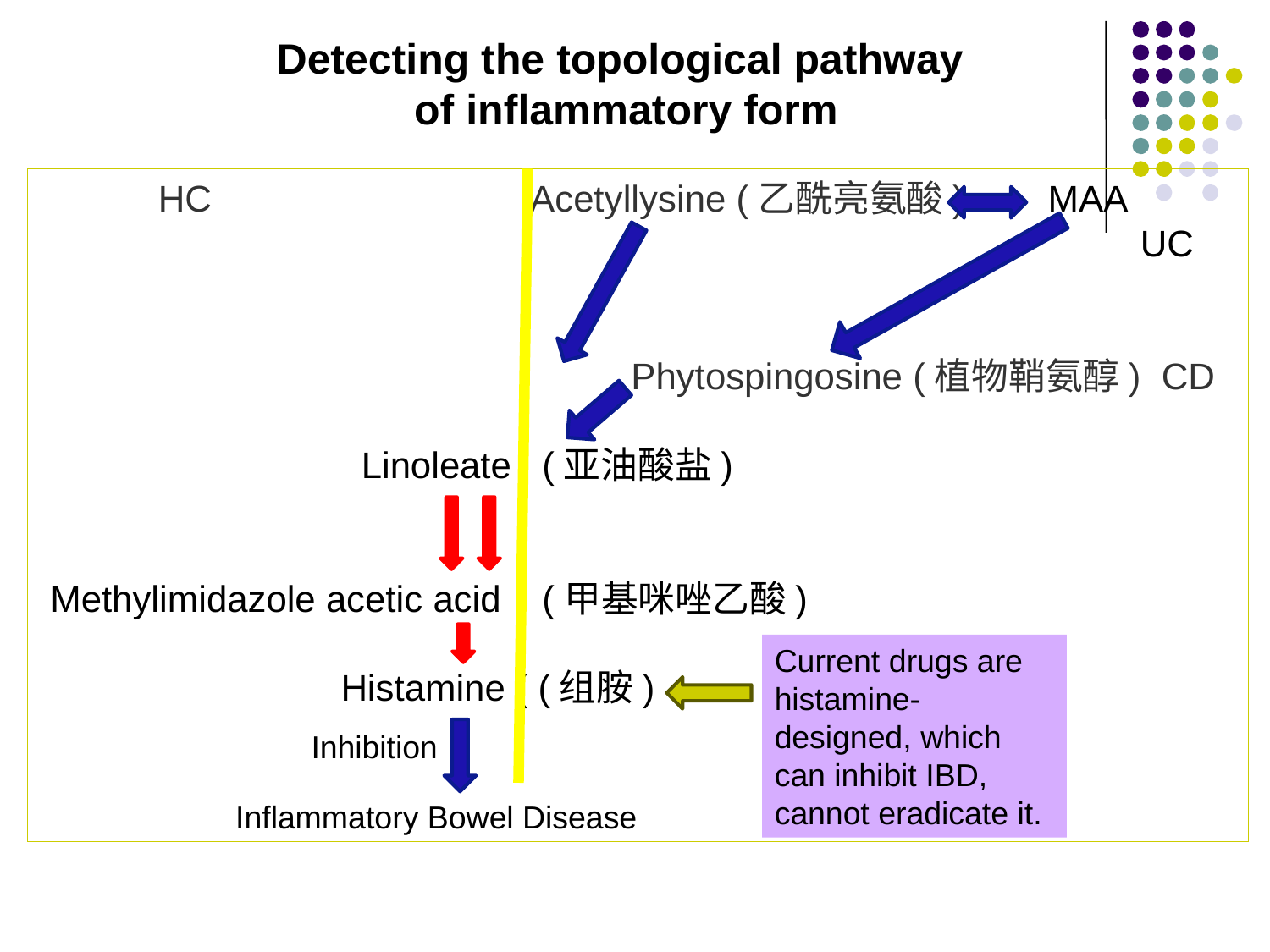

Detecting the topological pathway
of inflammatory form

 HC                               Acetyllysine (乙酰亮氨酸)        MAA
                                                                                                      UC

                                                         Phytospingosine (植物鞘氨醇)  CD

                               Linoleate   (亚油酸盐)

 Methylimidazole acetic acid    (甲基咪唑乙酸)

                             Histamine ( (组胺)

                      Inflammatory Bowel Disease

Current drugs are histamine-designed, which can inhibit IBD, cannot eradicate it.

Inhibition